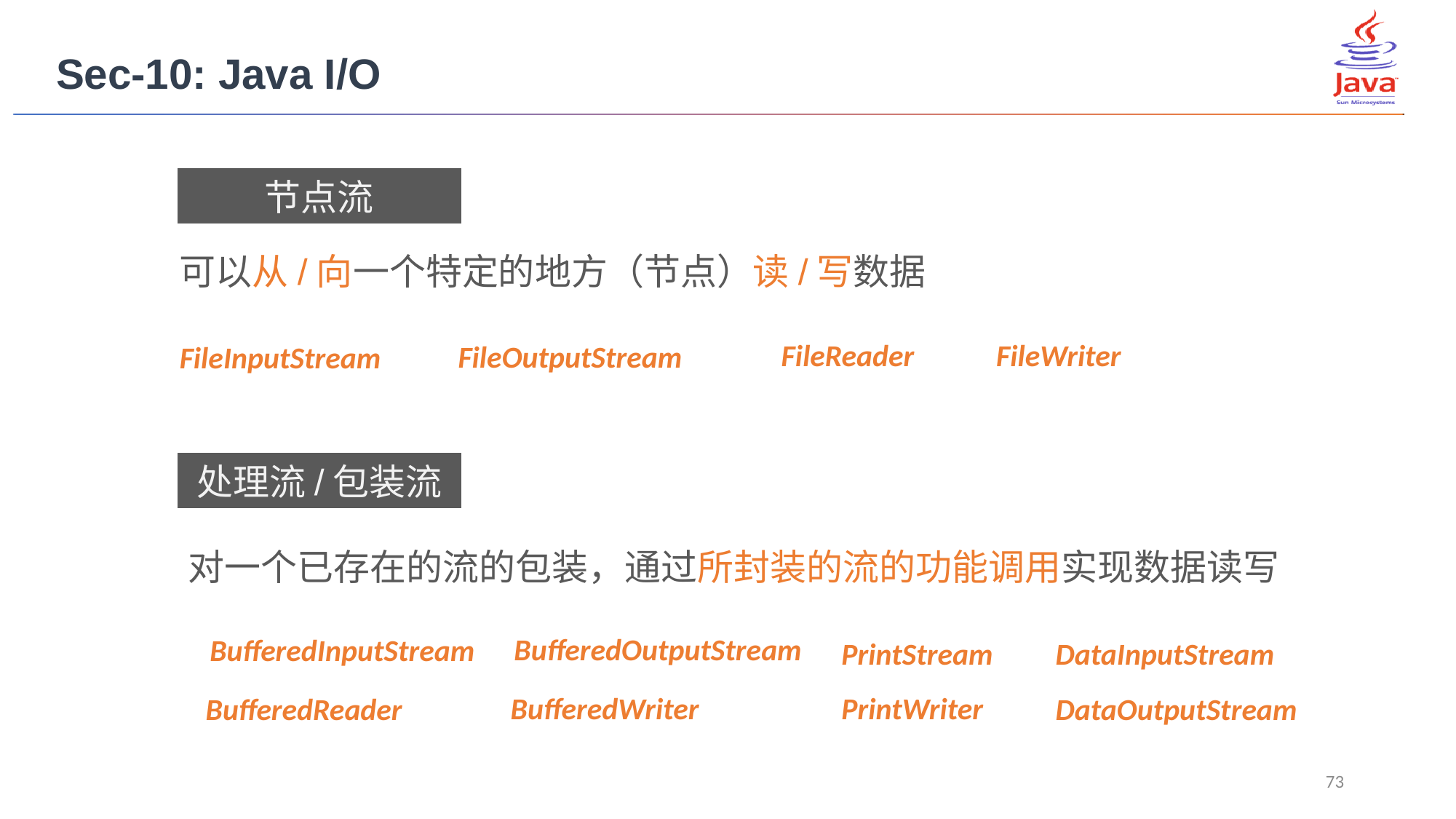

Sec-10: Java I/O
节点流
可以从/向一个特定的地方（节点）读/写数据
FileReader
FileWriter
FileOutputStream
FileInputStream
处理流/包装流
对一个已存在的流的包装，通过所封装的流的功能调用实现数据读写
BufferedOutputStream
BufferedInputStream
PrintStream
DataInputStream
BufferedWriter
PrintWriter
DataOutputStream
BufferedReader
73